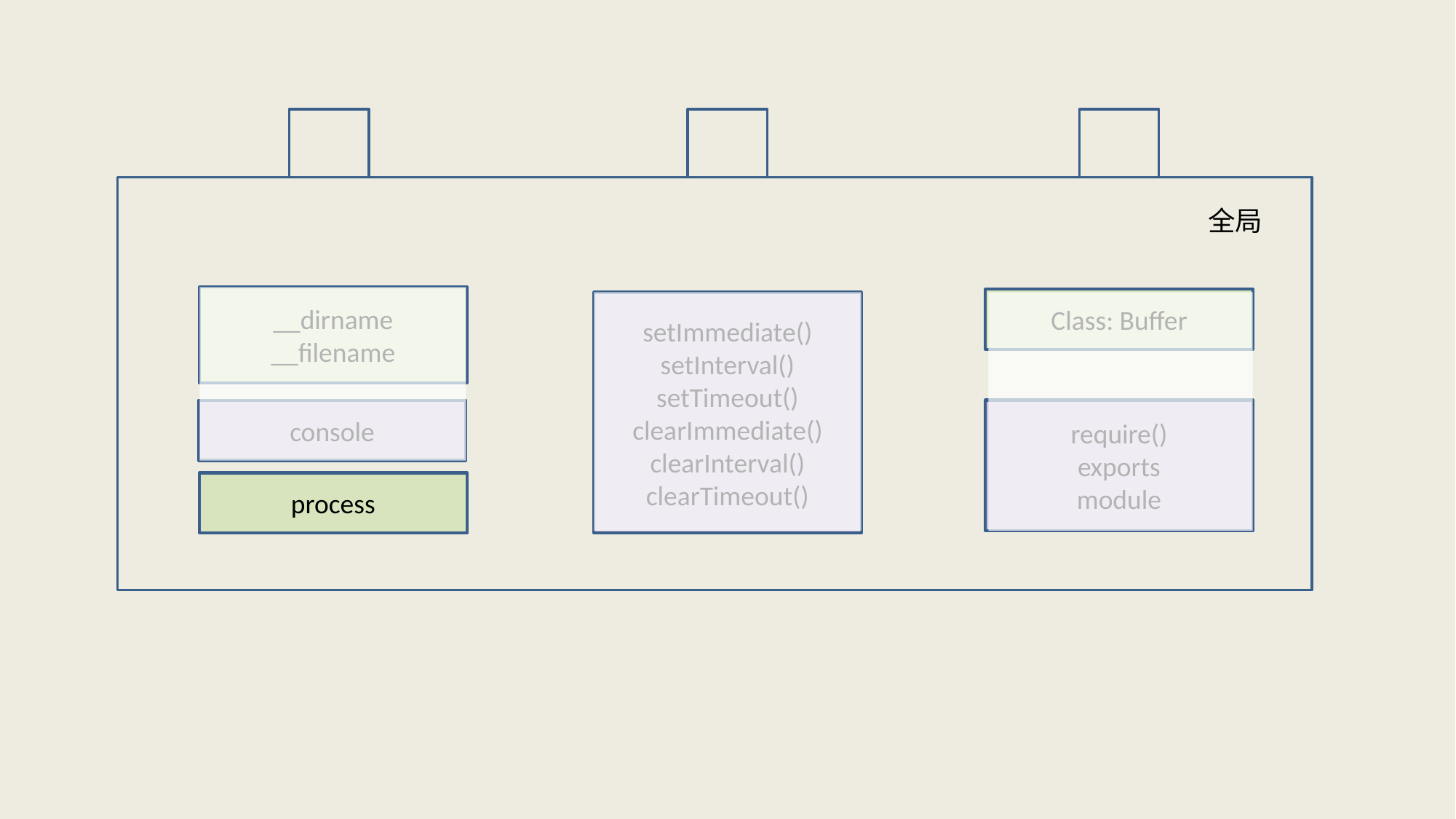

全局

__dirname
__filename

Class: Buffer

setImmediate()
setInterval()
setTimeout()
clearImmediate()
clearInterval()
clearTimeout()

require()
exports
module
console
process